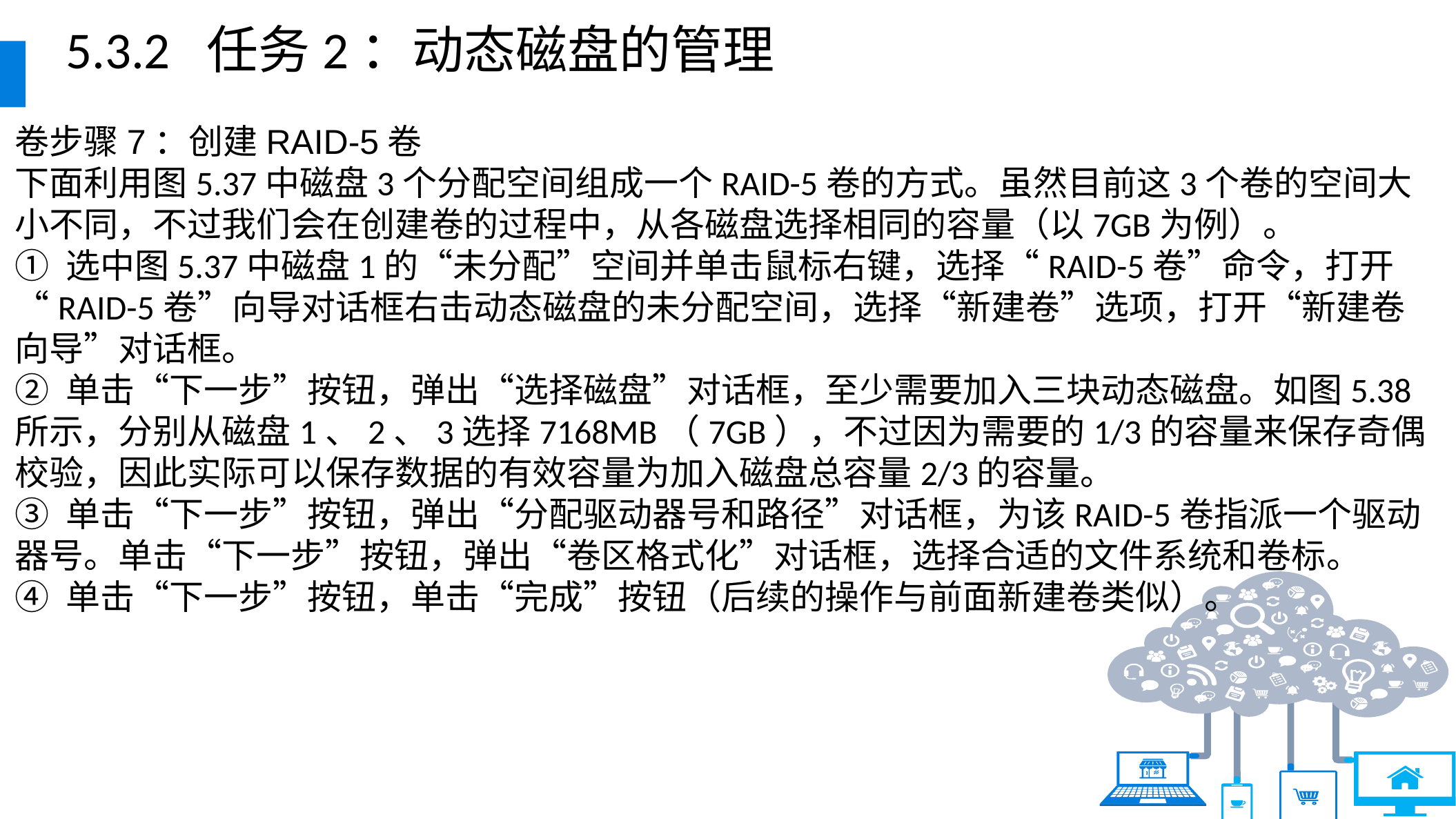

5.3.2  任务2：动态磁盘的管理

卷步骤7：创建RAID-5卷
下面利用图5.37中磁盘3个分配空间组成一个RAID-5卷的方式。虽然目前这3个卷的空间大小不同，不过我们会在创建卷的过程中，从各磁盘选择相同的容量（以7GB为例）。
① 选中图5.37中磁盘1的“未分配”空间并单击鼠标右键，选择“RAID-5卷”命令，打开“RAID-5卷”向导对话框右击动态磁盘的未分配空间，选择“新建卷”选项，打开“新建卷向导”对话框。
② 单击“下一步”按钮，弹出“选择磁盘”对话框，至少需要加入三块动态磁盘。如图5.38所示，分别从磁盘1、2、3选择7168MB（7GB），不过因为需要的1/3的容量来保存奇偶校验，因此实际可以保存数据的有效容量为加入磁盘总容量2/3的容量。
③ 单击“下一步”按钮，弹出“分配驱动器号和路径”对话框，为该RAID-5卷指派一个驱动器号。单击“下一步”按钮，弹出“卷区格式化”对话框，选择合适的文件系统和卷标。
④ 单击“下一步”按钮，单击“完成”按钮（后续的操作与前面新建卷类似）。